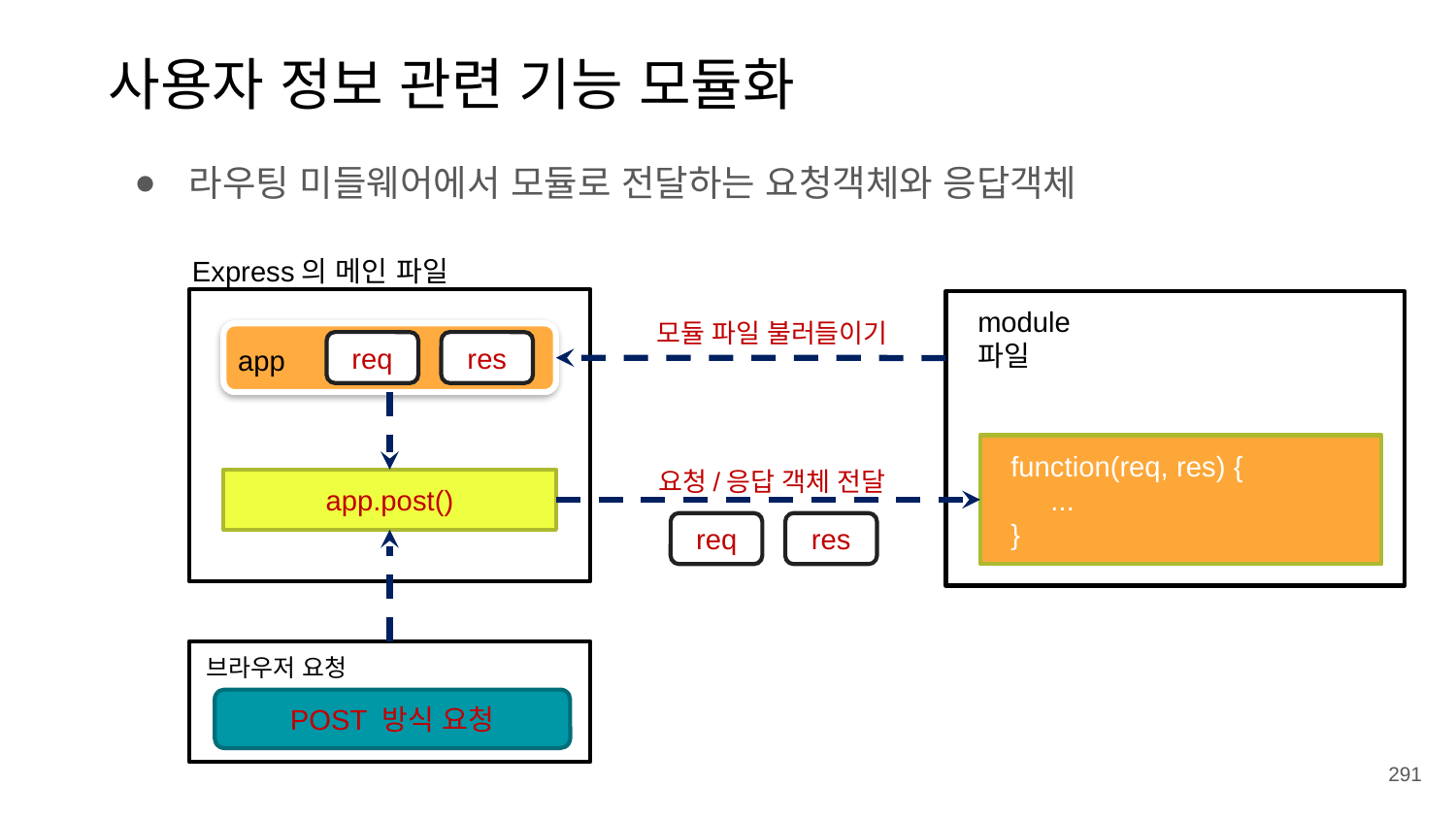

사용자 정보 관련 기능 모듈화
라우팅 미들웨어에서 모듈로 전달하는 요청객체와 응답객체
Express의 메인 파일

module 파일
모듈 파일 불러들이기

req
res
app
  function(req, res) {
       ...
  }
요청/응답 객체 전달
app.post()
req
res

브라우저 요청
POST 방식 요청
291